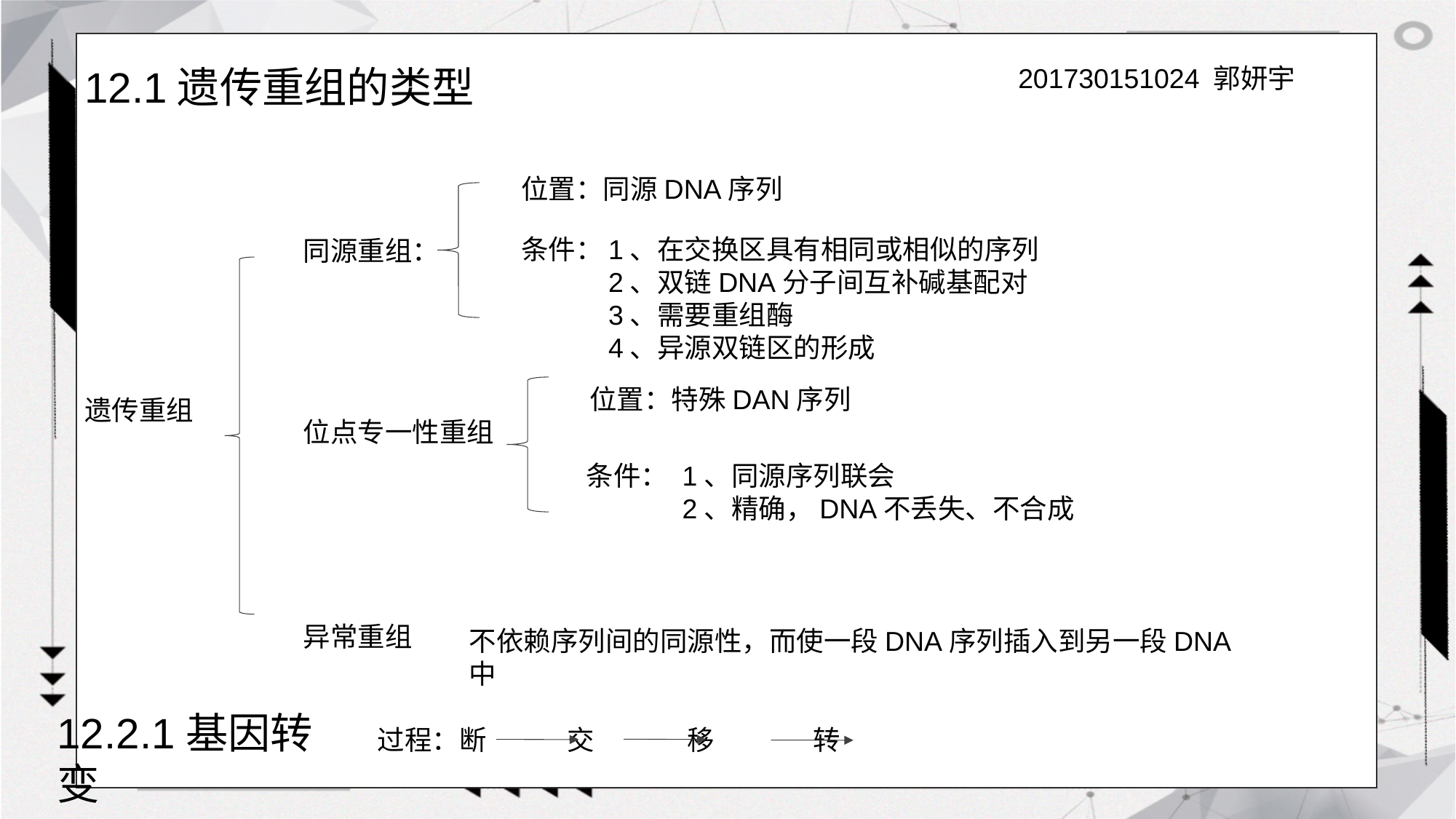

12.1遗传重组的类型
201730151024 郭妍宇
位置：同源DNA序列

条件：
1、在交换区具有相同或相似的序列
2、双链DNA分子间互补碱基配对
3、需要重组酶
4、异源双链区的形成
同源重组：

位置：特殊DAN序列

遗传重组
位点专一性重组
条件：
1、同源序列联会
2、精确，DNA不丢失、不合成
异常重组
不依赖序列间的同源性，而使一段DNA序列插入到另一段DNA中
12.2.1基因转变
过程：断             交               移                转